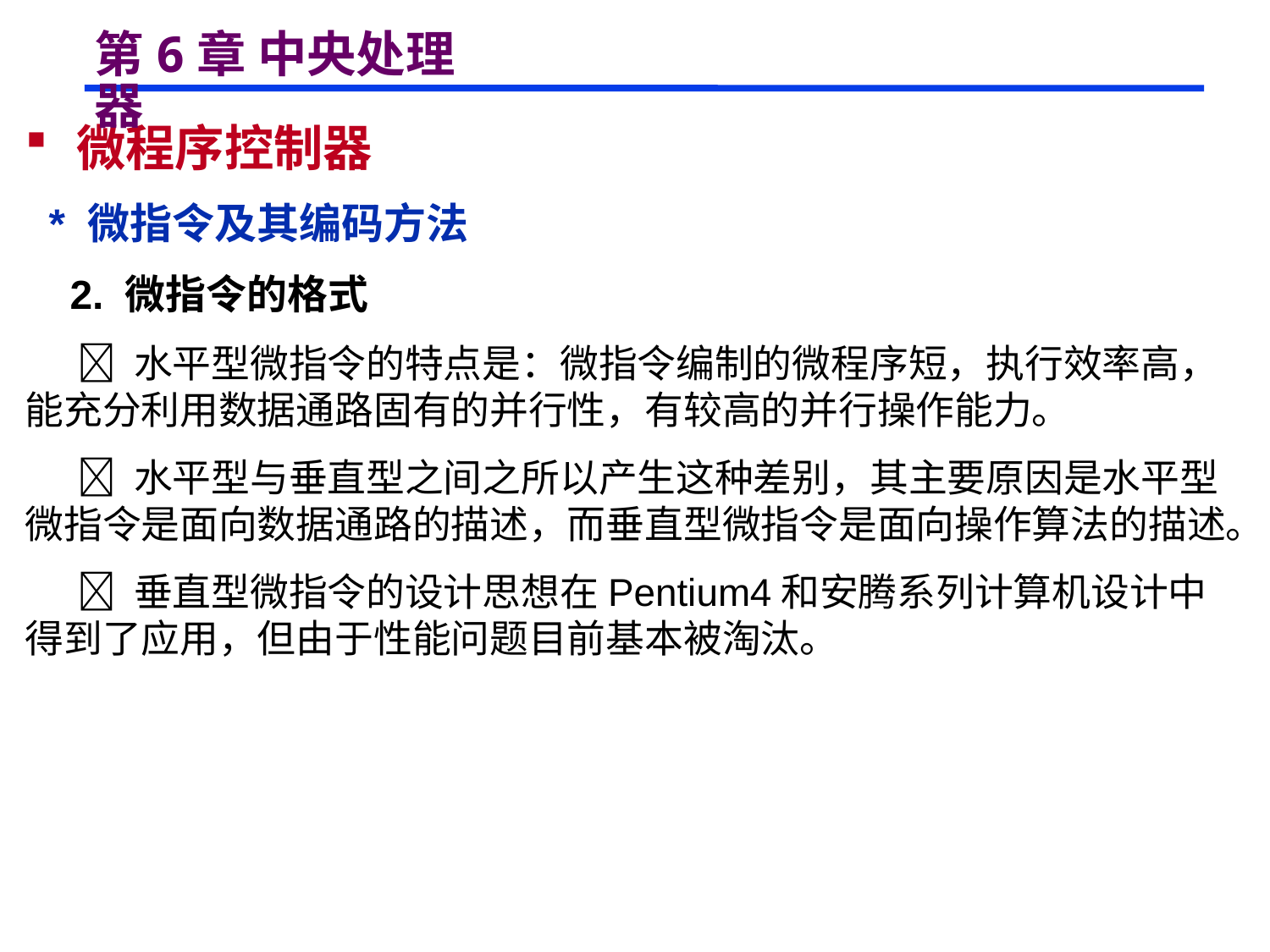

# 第6章 中央处理器
 微程序控制器
  * 微指令及其编码方法
    2. 微指令的格式
      • 水平型微指令的特点是：微指令编制的微程序短，执行效率高，能充分利用数据通路固有的并行性，有较高的并行操作能力。
      • 水平型与垂直型之间之所以产生这种差别，其主要原因是水平型微指令是面向数据通路的描述，而垂直型微指令是面向操作算法的描述。
      • 垂直型微指令的设计思想在Pentium4和安腾系列计算机设计中得到了应用，但由于性能问题目前基本被淘汰。